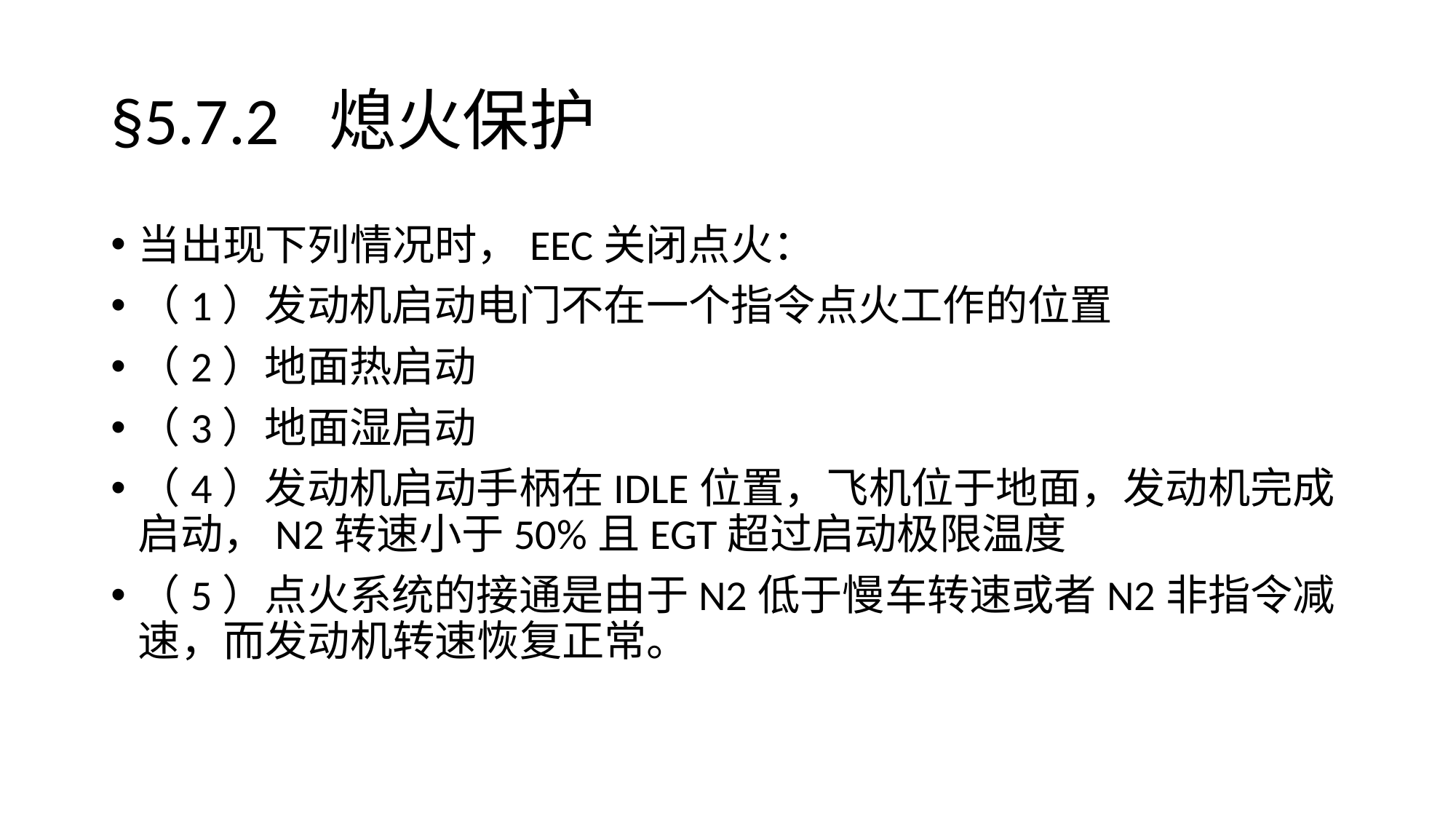

# §5.7.2	熄火保护
当出现下列情况时，EEC关闭点火：
（1）发动机启动电门不在一个指令点火工作的位置
（2）地面热启动
（3）地面湿启动
（4）发动机启动手柄在IDLE位置，飞机位于地面，发动机完成启动，N2转速小于50%且EGT超过启动极限温度
（5）点火系统的接通是由于N2低于慢车转速或者N2非指令减速，而发动机转速恢复正常。